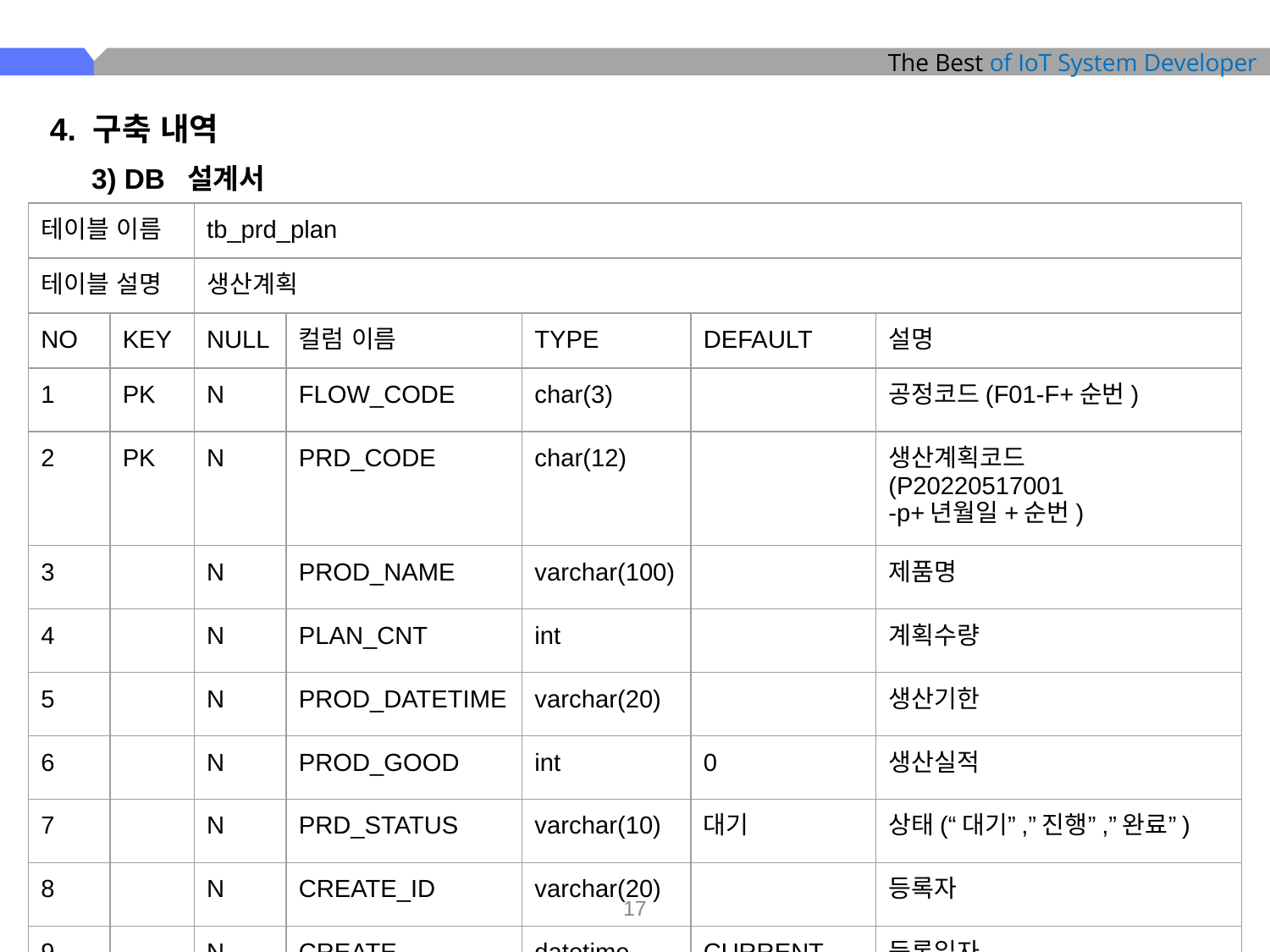

4. 구축 내역
3) DB  설계서
| 테이블 이름 |  | tb\_prd\_plan |  |  |  |  |
| --- | --- | --- | --- | --- | --- | --- |
| 테이블 설명 |  | 생산계획 |  |  |  |  |
| NO | KEY | NULL | 컬럼 이름 | TYPE | DEFAULT | 설명 |
| 1 | PK | N | FLOW\_CODE | char(3) |  | 공정코드(F01-F+순번) |
| 2 | PK | N | PRD\_CODE | char(12) |  | 생산계획코드 (P20220517001 -p+년월일+순번) |
| 3 |  | N | PROD\_NAME | varchar(100) |  | 제품명 |
| 4 |  | N | PLAN\_CNT | int |  | 계획수량 |
| 5 |  | N | PROD\_DATETIME | varchar(20) |  | 생산기한 |
| 6 |  | N | PROD\_GOOD | int | 0 | 생산실적 |
| 7 |  | N | PRD\_STATUS | varchar(10) | 대기 | 상태(“대기”,”진행”,”완료”) |
| 8 |  | N | CREATE\_ID | varchar(20) |  | 등록자 |
| 9 |  | N | CREATE \_DATETIME | datetime | CURRENT \_TIMESTAMP | 등록일자 |
17